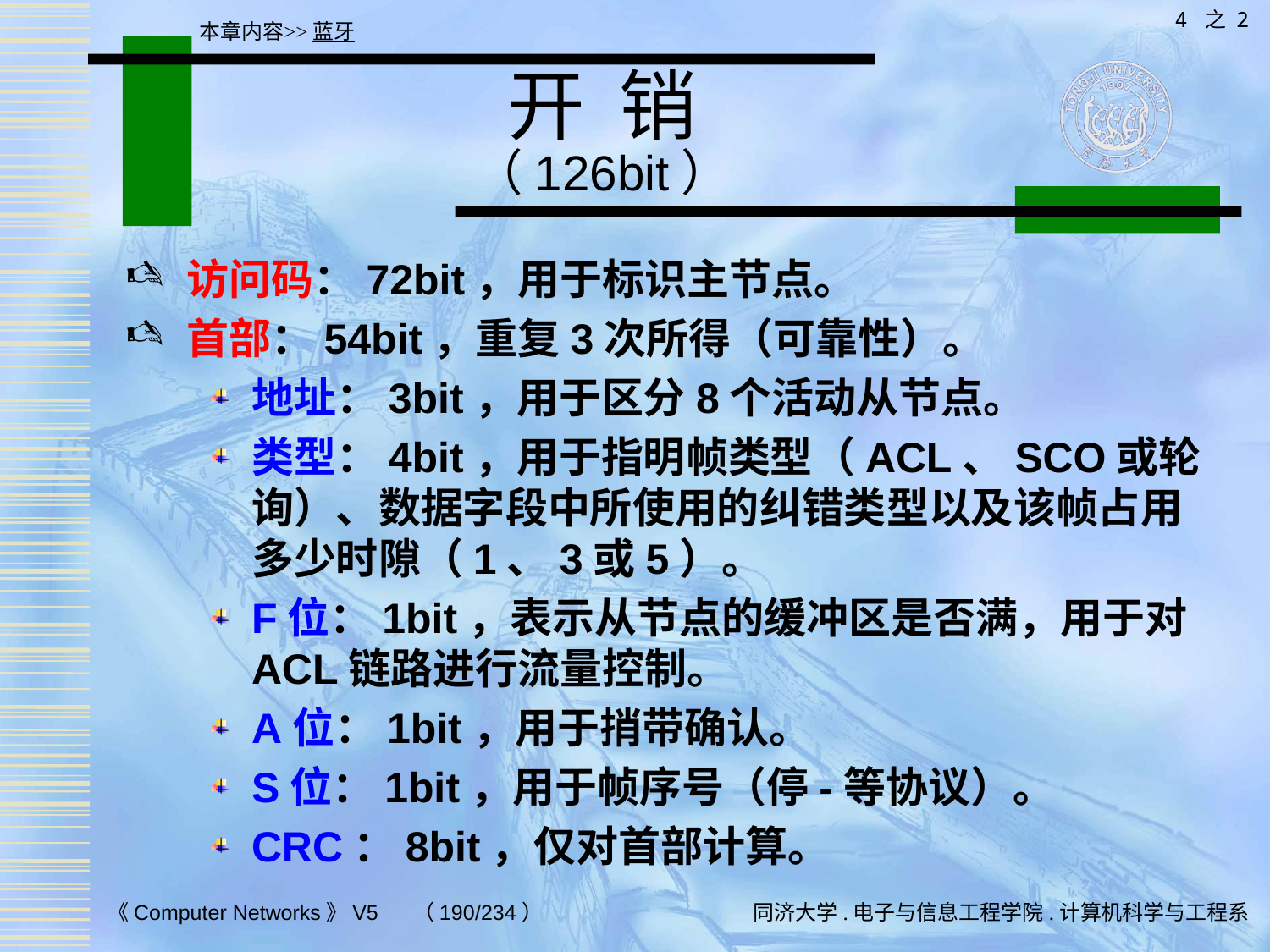

4 之 2
本章内容>>蓝牙
# 开  销 （126bit）
访问码：72bit，用于标识主节点。
首部：54bit，重复3次所得（可靠性）。
地址：3bit，用于区分8个活动从节点。
类型：4bit，用于指明帧类型（ACL、SCO或轮询）、数据字段中所使用的纠错类型以及该帧占用多少时隙（1、3或5）。
F位：1bit，表示从节点的缓冲区是否满，用于对ACL链路进行流量控制。
A位：1bit，用于捎带确认。
S位：1bit，用于帧序号（停-等协议）。
CRC：8bit，仅对首部计算。